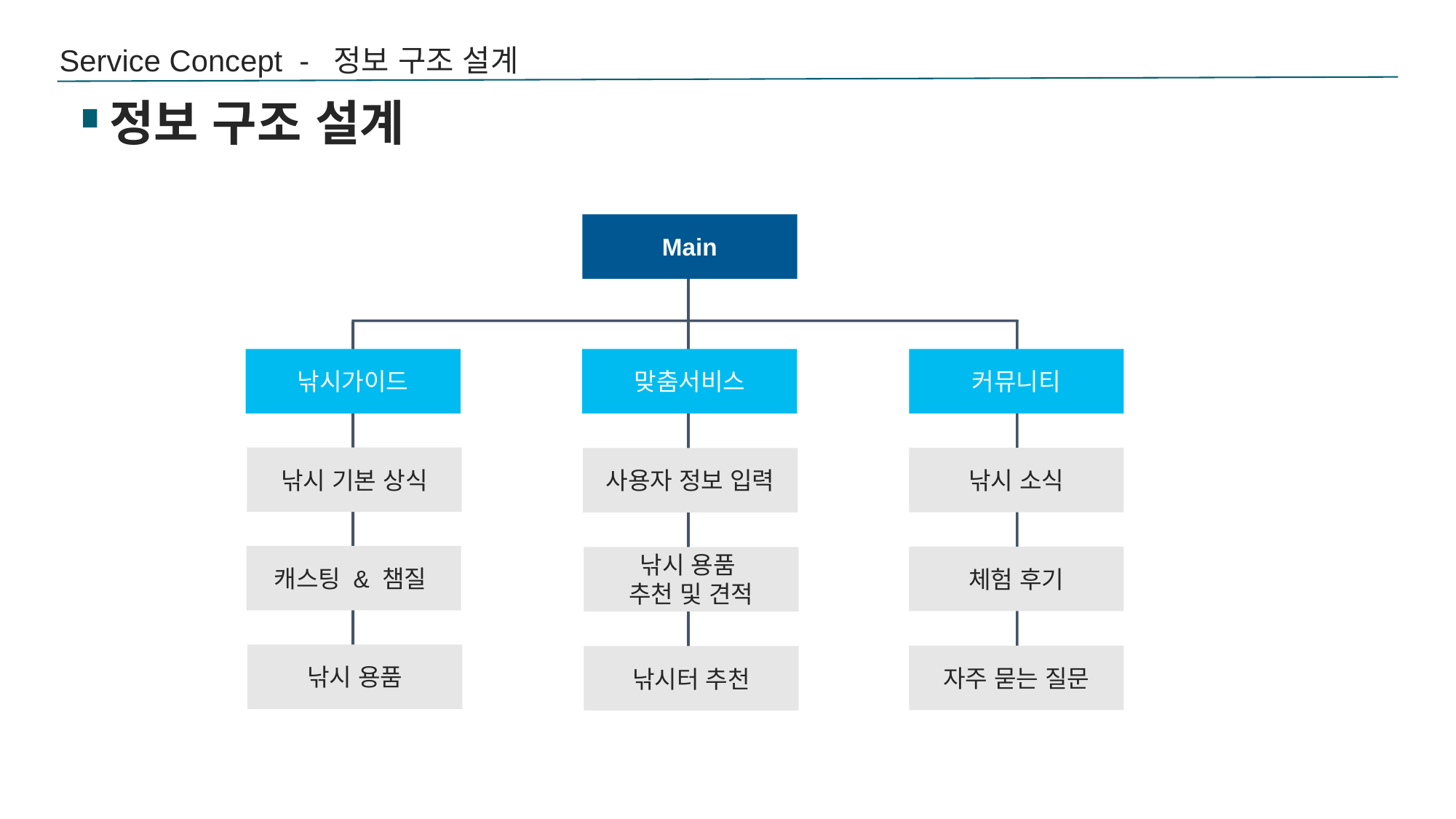

Service Concept  -  정보 구조 설계
정보 구조 설계

Main

낚시가이드
맞춤서비스
커뮤니티
낚시 기본 상식
낚시 소식
사용자 정보 입력
캐스팅 & 챔질
체험 후기
낚시 용품
추천 및 견적
낚시 용품
자주 묻는 질문
낚시터 추천